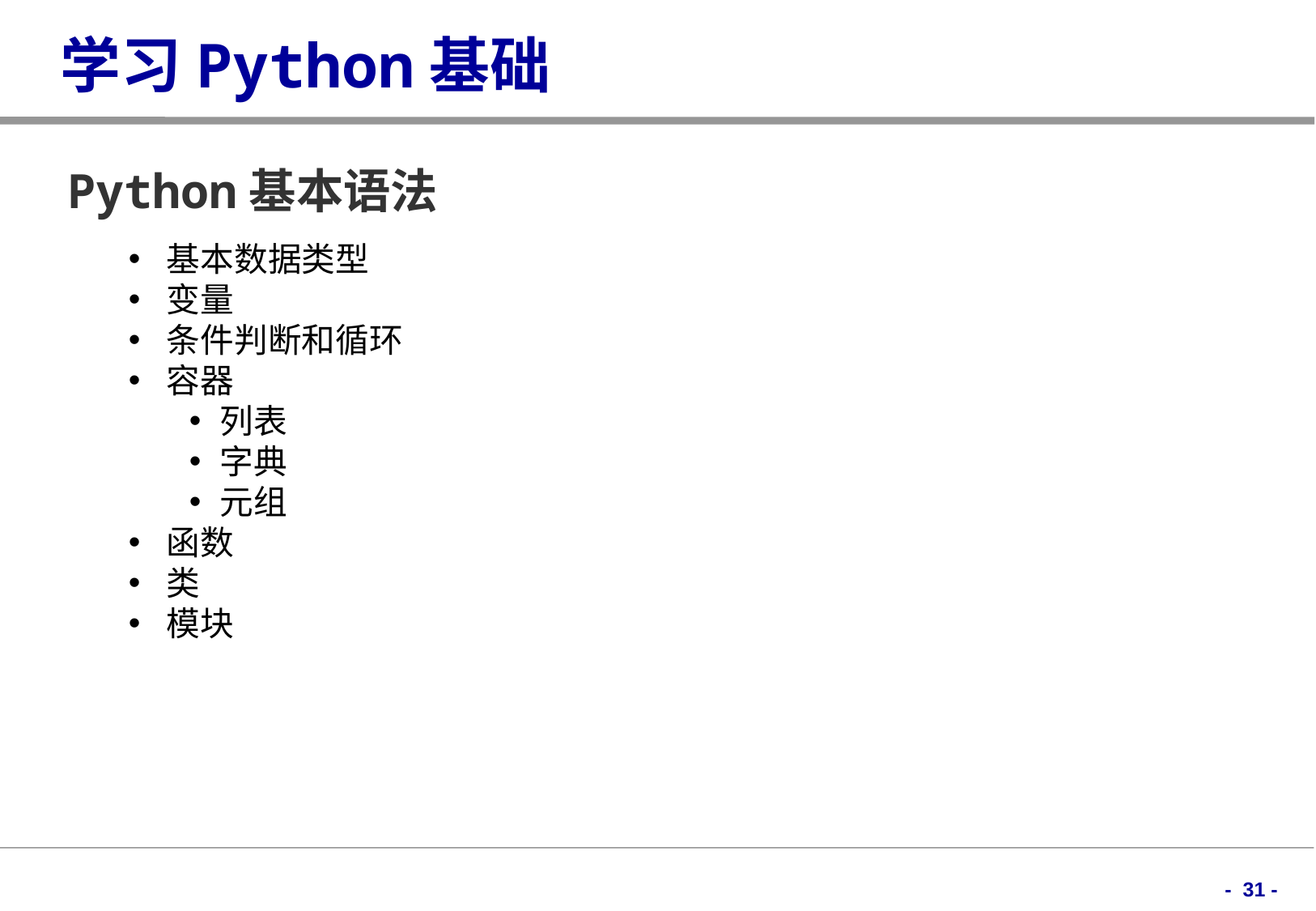

# 学习Python基础
Python基本语法
基本数据类型
变量
条件判断和循环
容器
列表
字典
元组
函数
类
模块
-  31 -